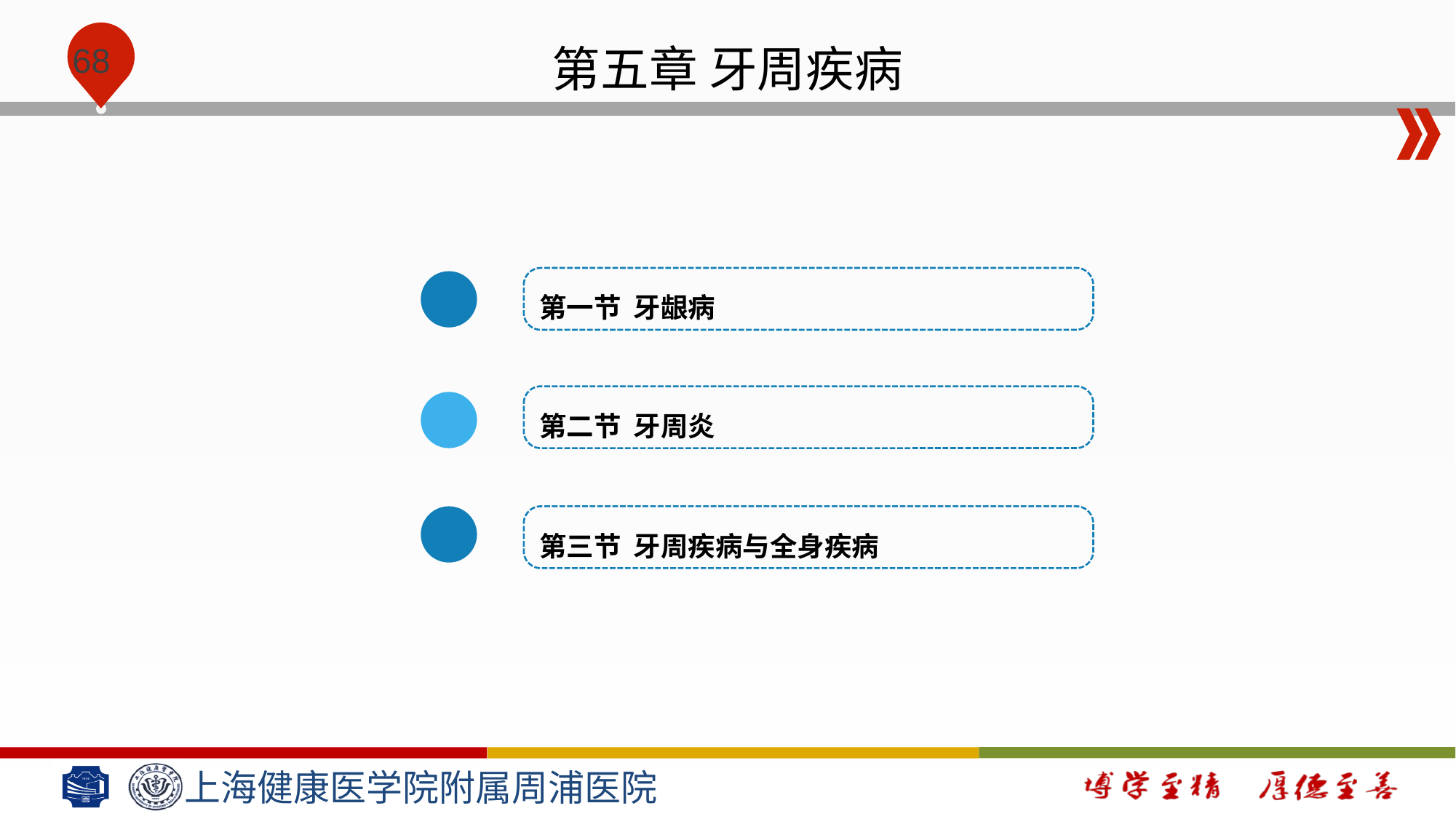

# 第五章 牙周疾病
第一节  牙龈病

第二节  牙周炎

第三节  牙周疾病与全身疾病